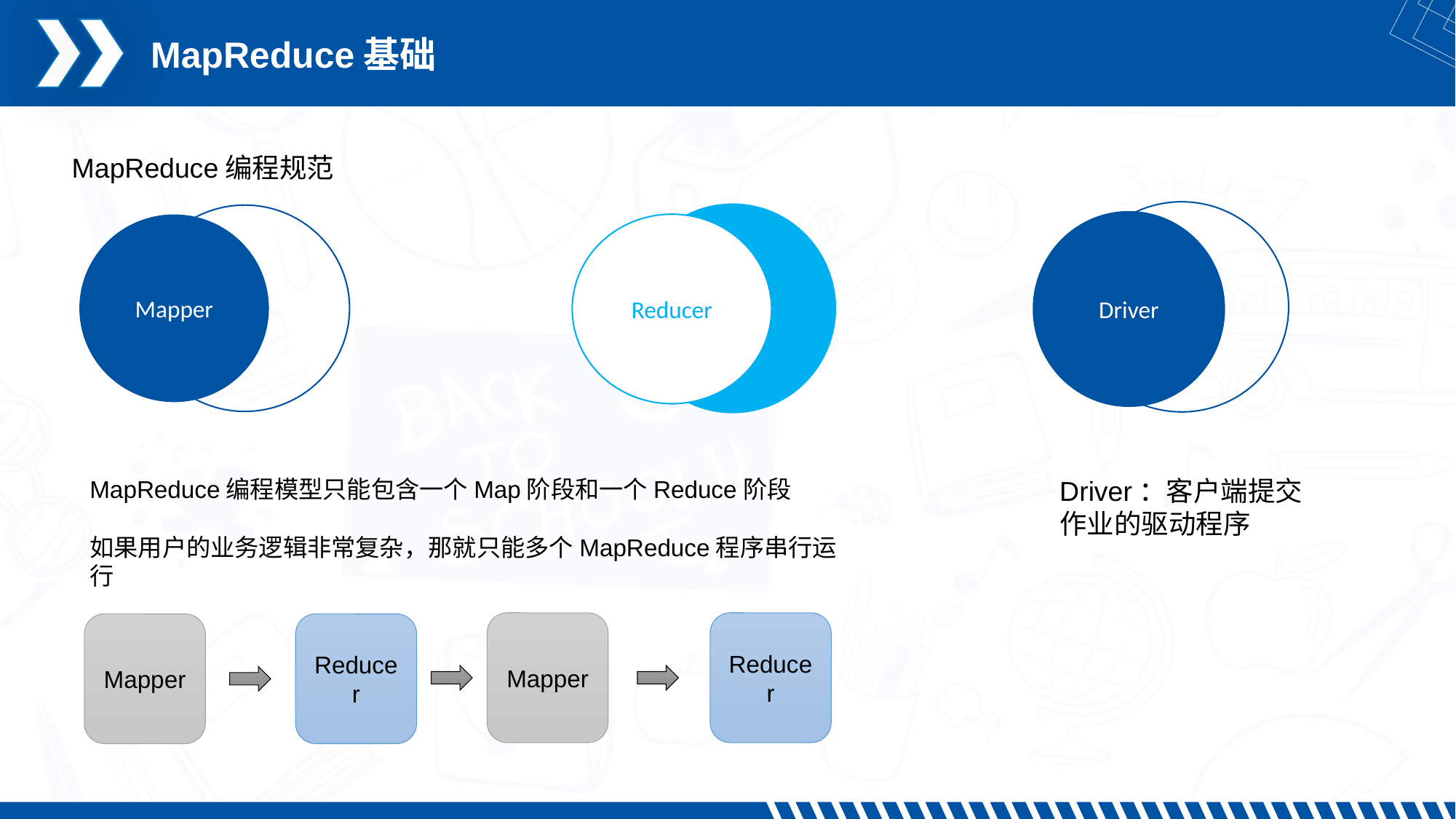

MapReduce基础
MapReduce编程规范

Driver
Reducer
Mapper
MapReduce编程模型只能包含一个Map阶段和一个Reduce阶段

如果用户的业务逻辑非常复杂，那就只能多个MapReduce程序串行运行

Driver：客户端提交作业的驱动程序
Mapper
Reducer
Mapper
Reducer